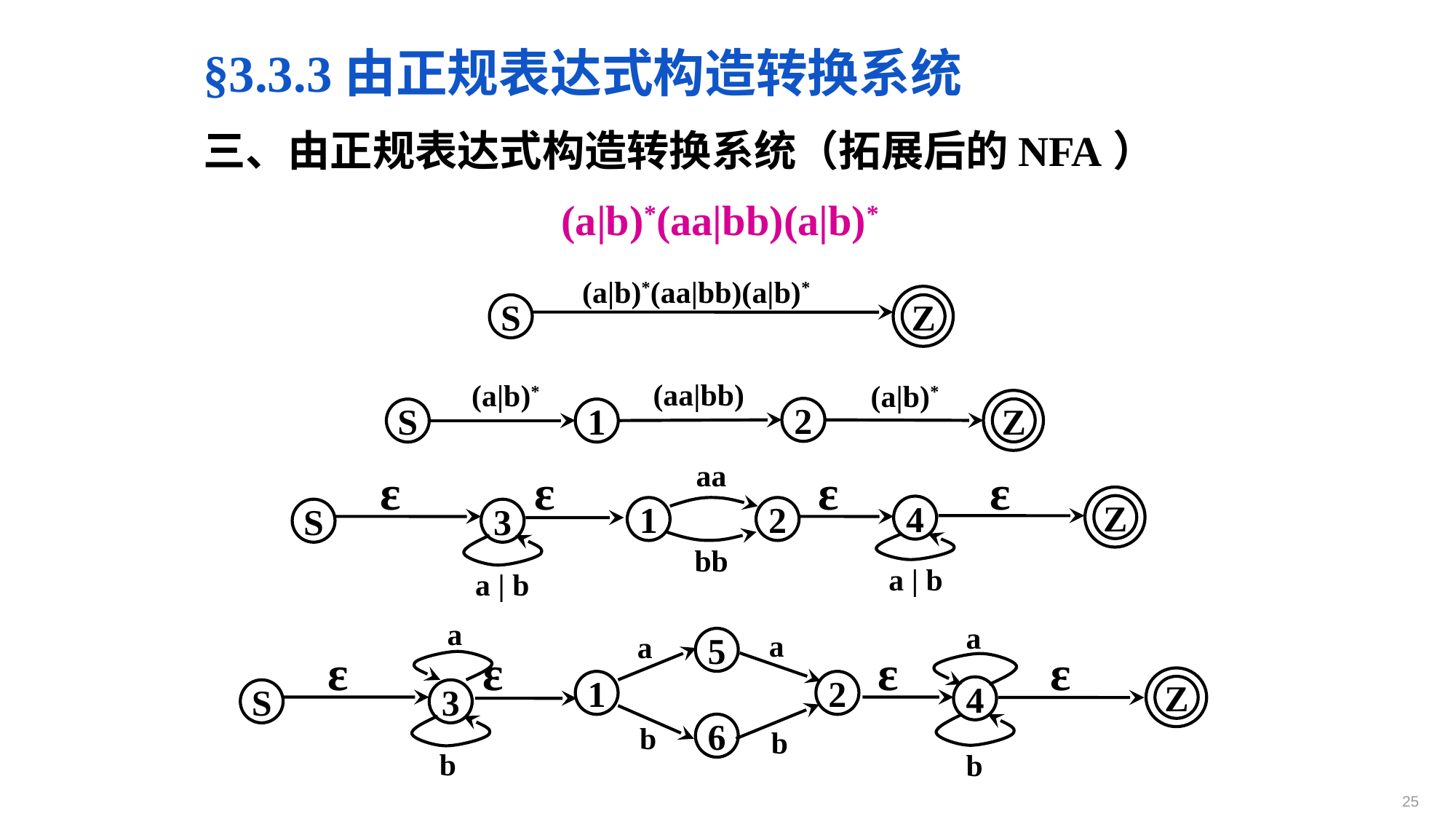

§3.3.3由正规表达式构造转换系统
三、由正规表达式构造转换系统（拓展后的NFA）
(a|b)*(aa|bb)(a|b)*
    (a|b)*(aa|bb)(a|b)*

Z
S

  (aa|bb)
  (a|b)*
  (a|b)*

Z
2
S
1
aa
ε
ε
ε
ε

Z
4
1

2
S
3

bb
a | b
a | b
a
a
a
a
5
ε
ε
ε
ε

Z
1
2
4
S
3

b
6

b
b
b
25